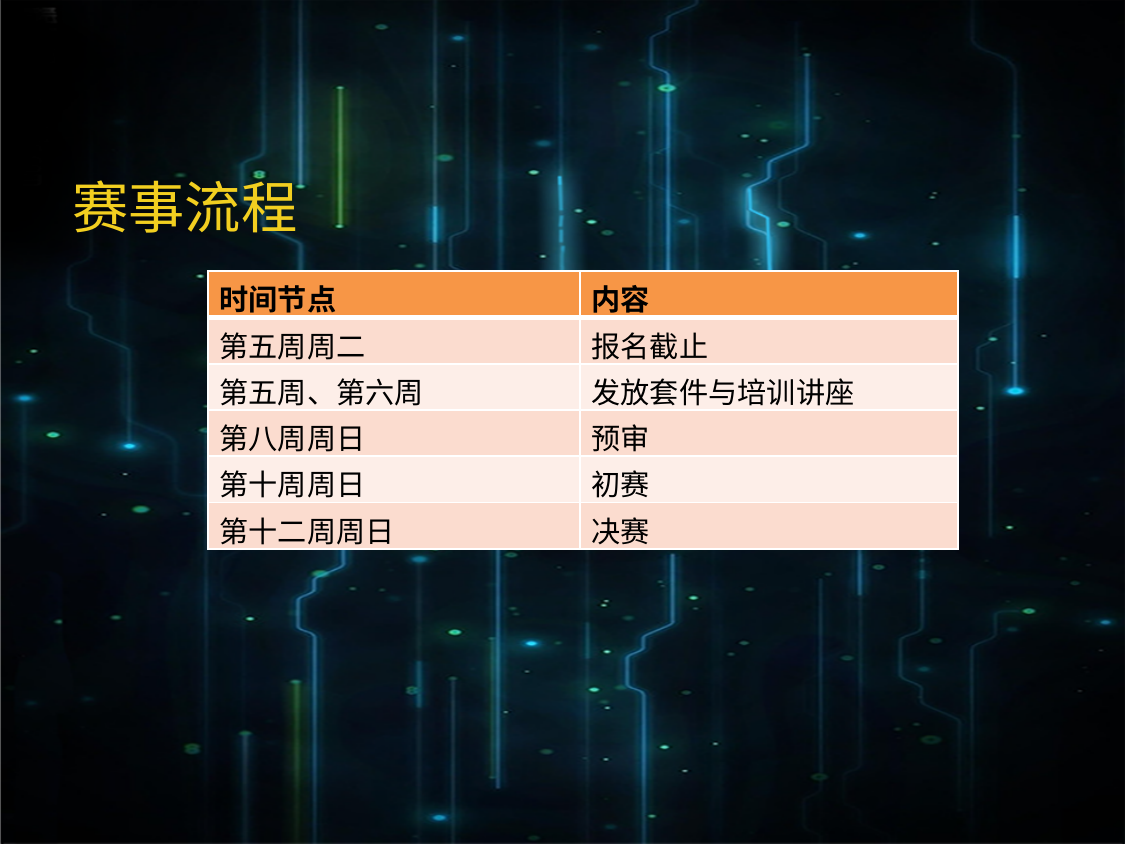

赛事流程
| 时间节点 | 内容 |
| --- | --- |
| 第五周周二 | 报名截止 |
| 第五周、第六周 | 发放套件与培训讲座 |
| 第八周周日 | 预审 |
| 第十周周日 | 初赛 |
| 第十二周周日 | 决赛 |